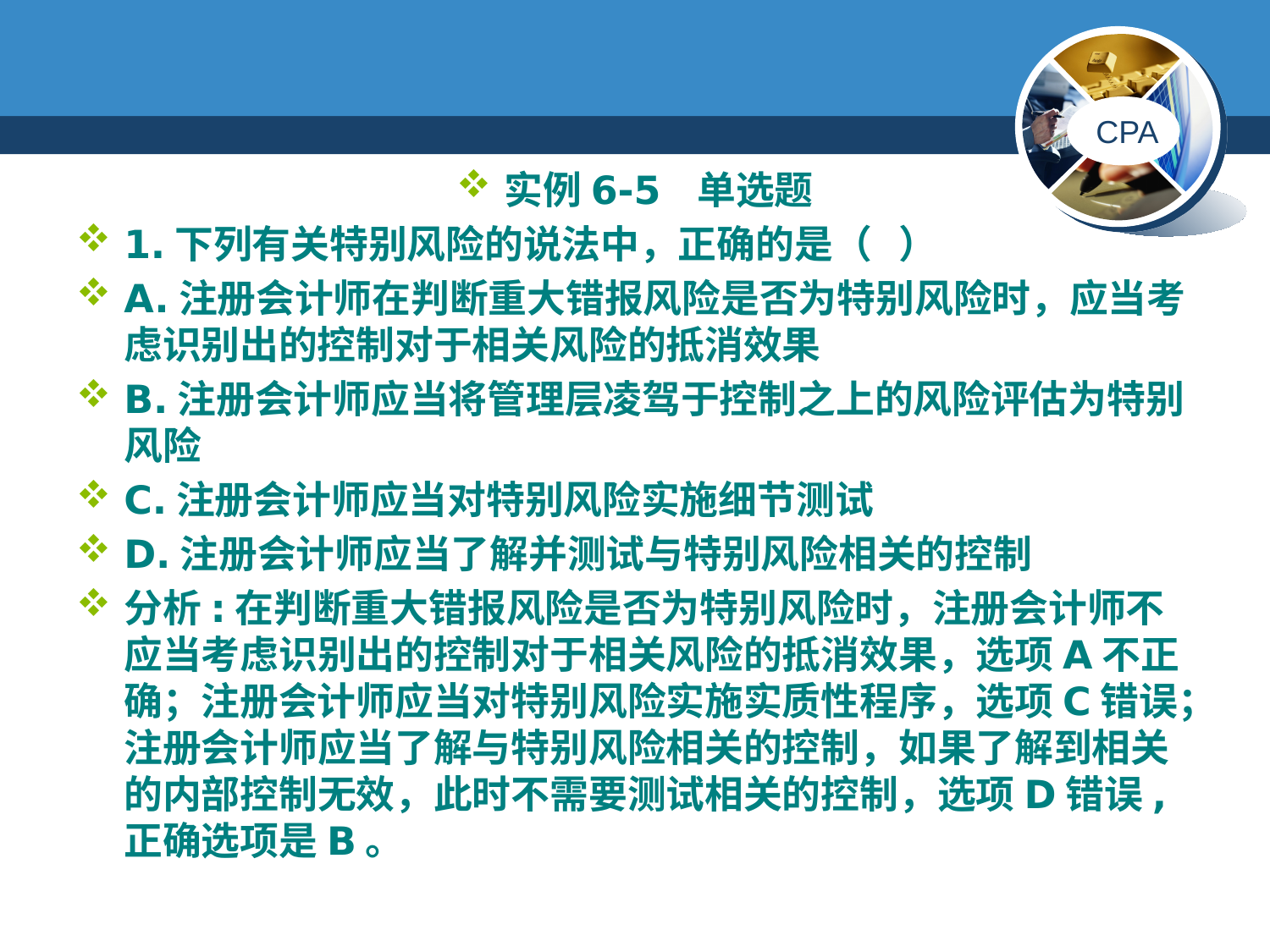

#
实例6-5  单选题
1.下列有关特别风险的说法中，正确的是（   ）
A.注册会计师在判断重大错报风险是否为特别风险时，应当考虑识别出的控制对于相关风险的抵消效果
B.注册会计师应当将管理层凌驾于控制之上的风险评估为特别风险
C.注册会计师应当对特别风险实施细节测试
D.注册会计师应当了解并测试与特别风险相关的控制
分析:在判断重大错报风险是否为特别风险时，注册会计师不应当考虑识别出的控制对于相关风险的抵消效果，选项A不正确；注册会计师应当对特别风险实施实质性程序，选项C错误；注册会计师应当了解与特别风险相关的控制，如果了解到相关的内部控制无效，此时不需要测试相关的控制，选项D错误,正确选项是B。